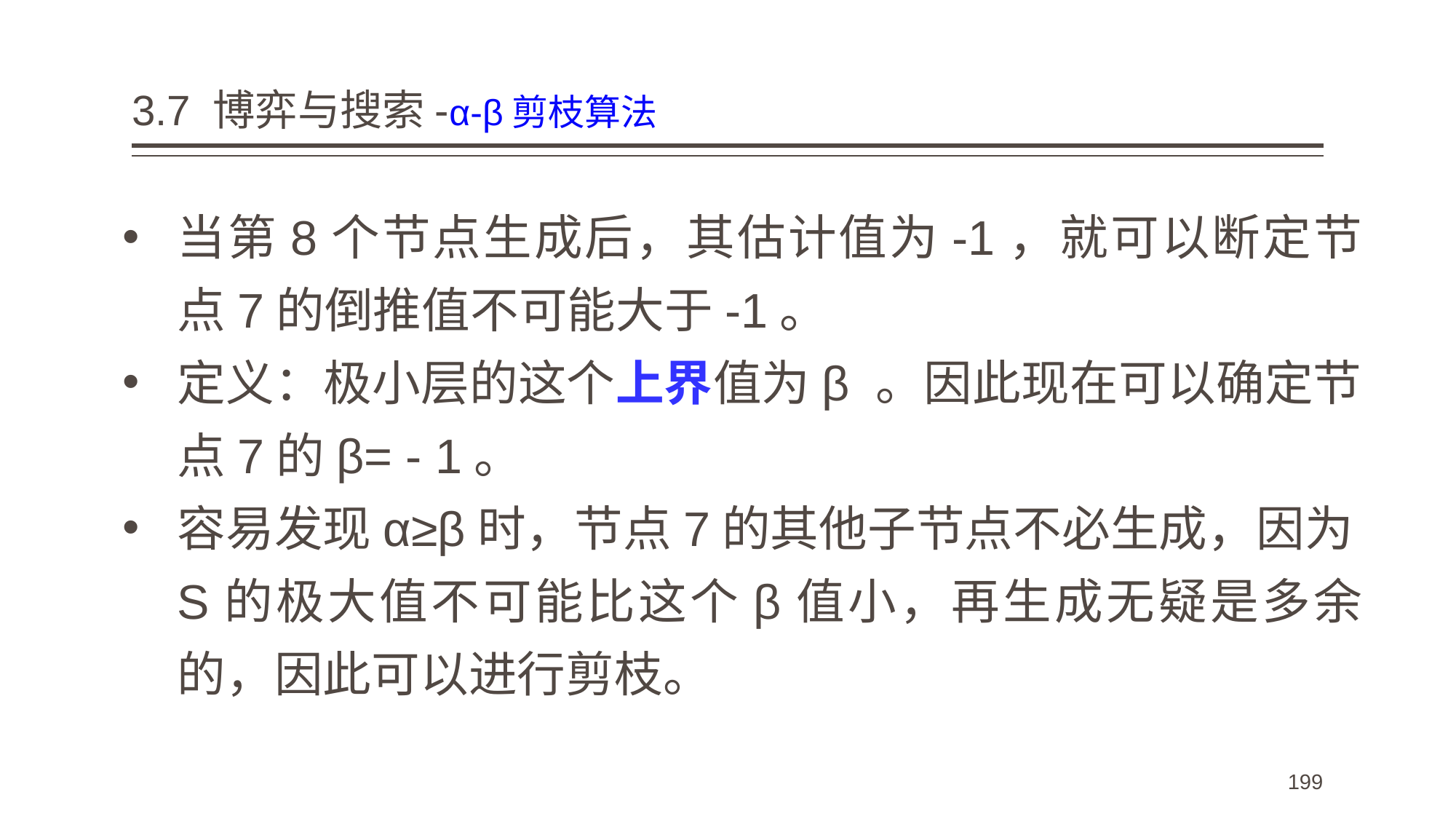

# 3.7 博弈与搜索-α-β剪枝算法
当第8个节点生成后，其估计值为-1，就可以断定节点7的倒推值不可能大于-1。
定义：极小层的这个上界值为β 。因此现在可以确定节点7的β= - 1。
容易发现α≥β时，节点7的其他子节点不必生成，因为S的极大值不可能比这个β值小，再生成无疑是多余的，因此可以进行剪枝。
199